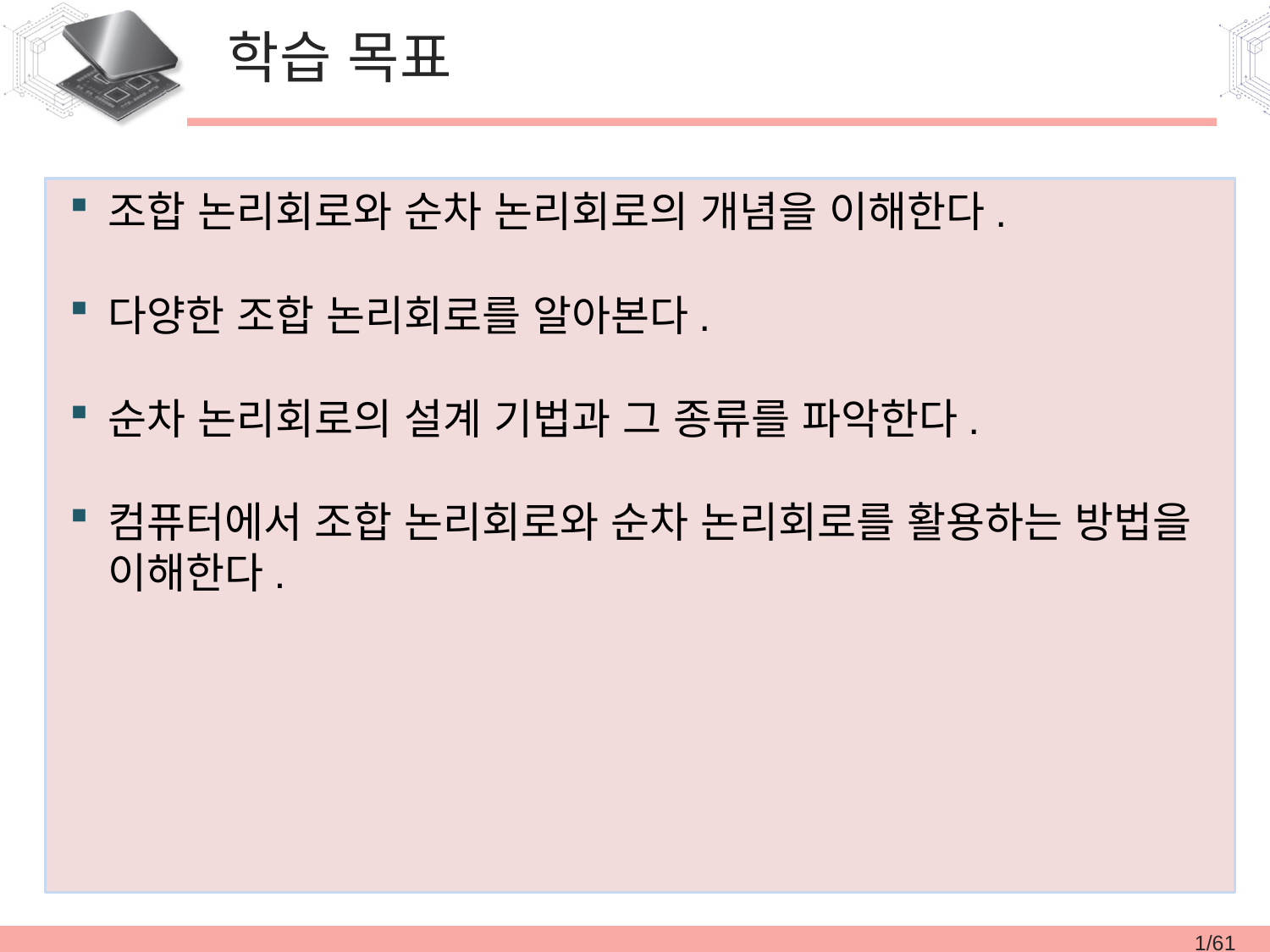

# 학습 목표
조합 논리회로와 순차 논리회로의 개념을 이해한다.
다양한 조합 논리회로를 알아본다.
순차 논리회로의 설계 기법과 그 종류를 파악한다.
컴퓨터에서 조합 논리회로와 순차 논리회로를 활용하는 방법을 이해한다.